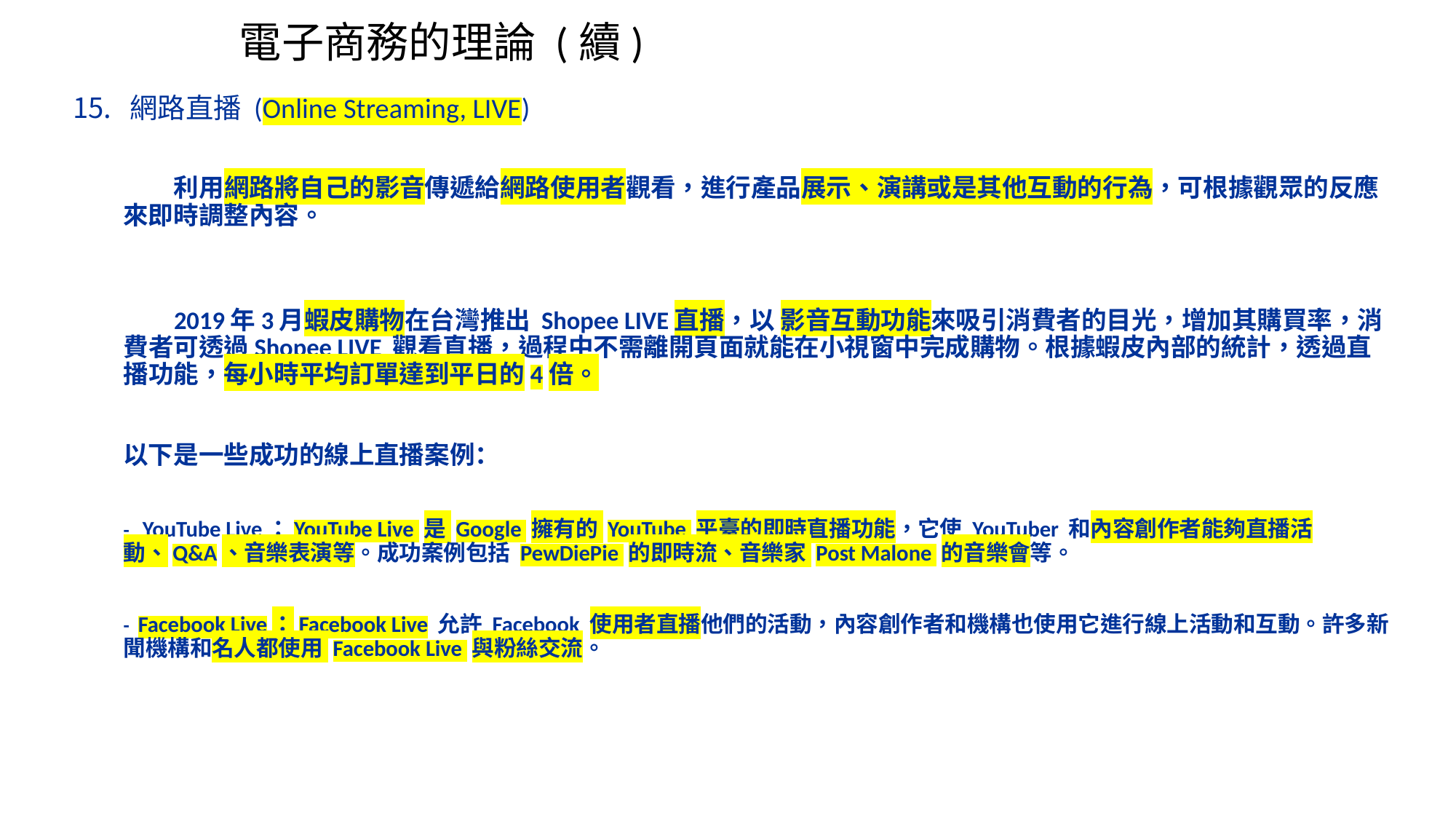

# 電子商務的理論 (續)
網路直播 (Online Streaming, LIVE)

        利用網路將自己的影音傳遞給網路使用者觀看，進行產品展示、演講或是其他互動的行為，可根據觀眾的反應來即時調整內容。

         2019年3月蝦皮購物在台灣推出 Shopee LIVE直播，以 影音互動功能來吸引消費者的目光，增加其購買率，消費者可透過Shopee LIVE 觀看直播，過程中不需離開頁面就能在小視窗中完成購物。根據蝦皮內部的統計，透過直播功能，每小時平均訂單達到平日的4倍。

以下是一些成功的線上直播案例：

-   YouTube Live：YouTube Live 是 Google 擁有的 YouTube 平臺的即時直播功能，它使 YouTuber 和內容創作者能夠直播活動、Q&A、音樂表演等。成功案例包括 PewDiePie 的即時流、音樂家 Post Malone 的音樂會等。

-  Facebook Live：Facebook Live 允許 Facebook 使用者直播他們的活動，內容創作者和機構也使用它進行線上活動和互動。許多新聞機構和名人都使用 Facebook Live 與粉絲交流。